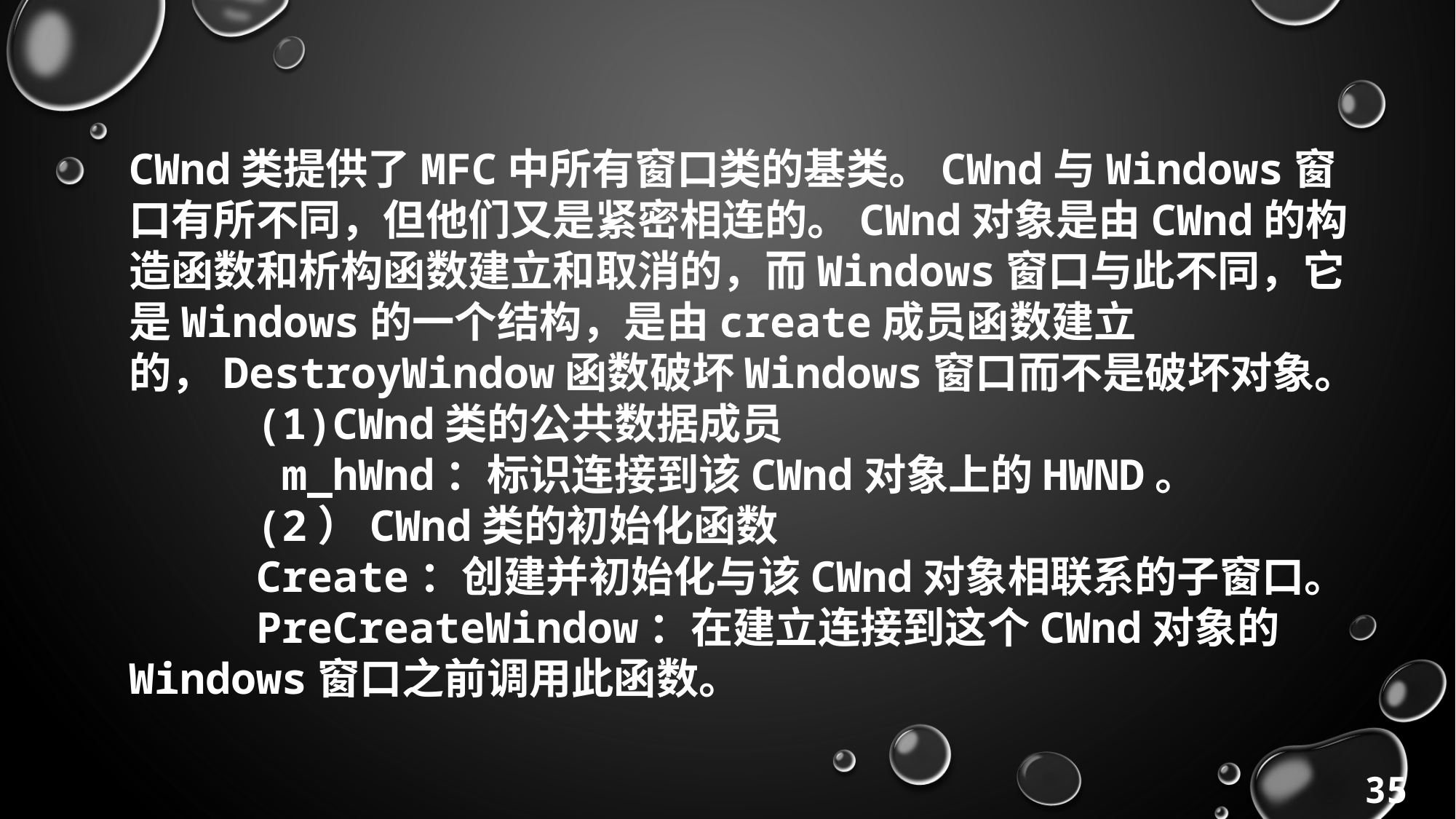

CWnd类提供了MFC中所有窗口类的基类。CWnd与Windows窗口有所不同，但他们又是紧密相连的。CWnd对象是由CWnd的构造函数和析构函数建立和取消的，而Windows窗口与此不同，它是Windows的一个结构，是由create成员函数建立的，DestroyWindow函数破坏Windows窗口而不是破坏对象。
     (1)CWnd类的公共数据成员
      m_hWnd：标识连接到该CWnd对象上的HWND。
     (2）CWnd类的初始化函数
     Create：创建并初始化与该CWnd对象相联系的子窗口。
     PreCreateWindow：在建立连接到这个CWnd对象的Windows窗口之前调用此函数。
35